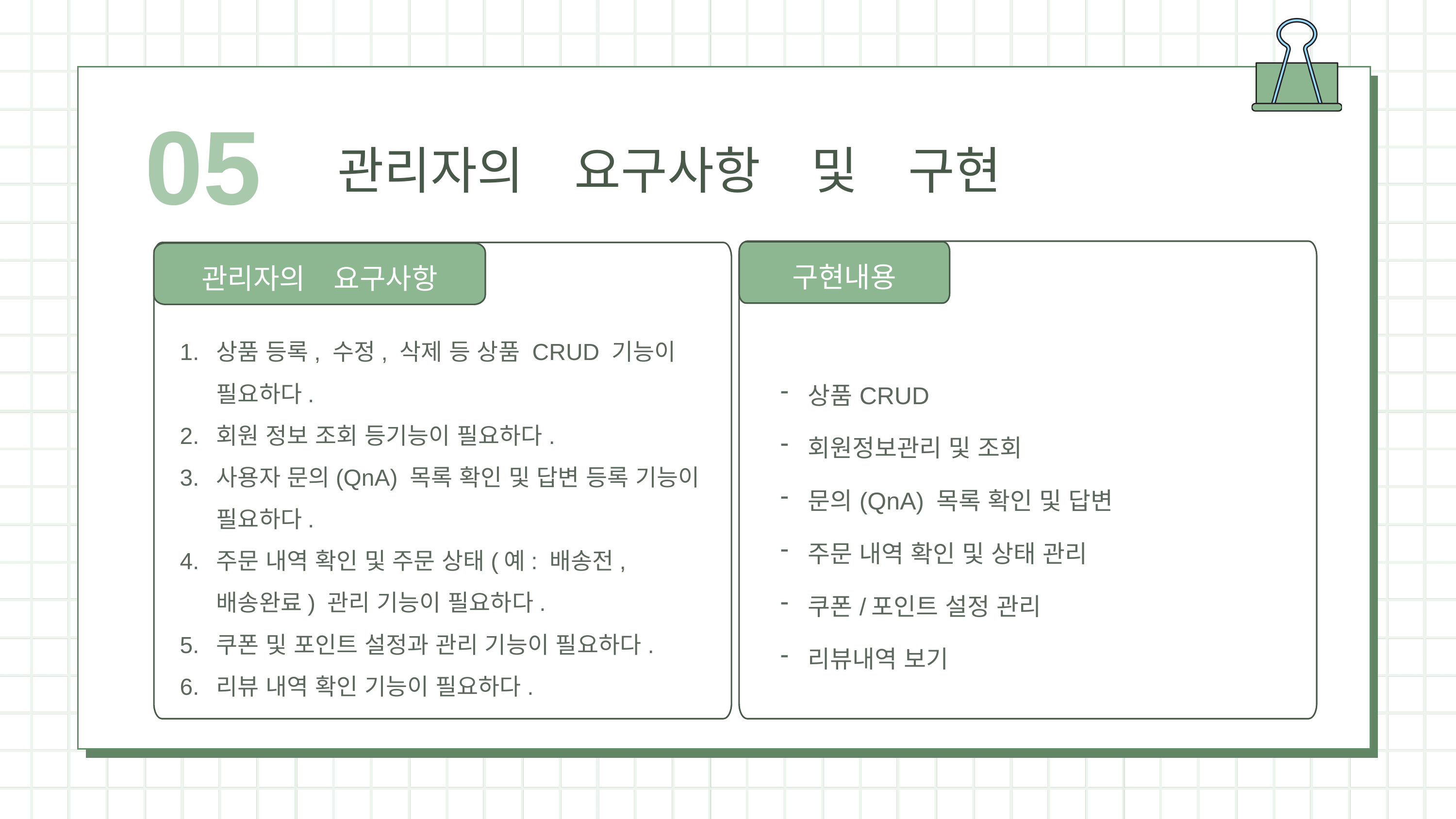

05
관리자의　요구사항　및　구현

구현내용

관리자의　요구사항

|  |
| --- |
상품 등록, 수정, 삭제 등 상품 CRUD 기능이 필요하다.
회원 정보 조회 등기능이 필요하다.
사용자 문의(QnA) 목록 확인 및 답변 등록 기능이 필요하다.
주문 내역 확인 및 주문 상태(예: 배송전, 배송완료) 관리 기능이 필요하다.
쿠폰 및 포인트 설정과 관리 기능이 필요하다.
리뷰 내역 확인 기능이 필요하다.

| 상품CRUD 회원정보관리 및 조회 문의(QnA) 목록 확인 및 답변 주문 내역 확인 및 상태 관리 쿠폰/포인트 설정 관리 리뷰내역 보기 |
| --- |